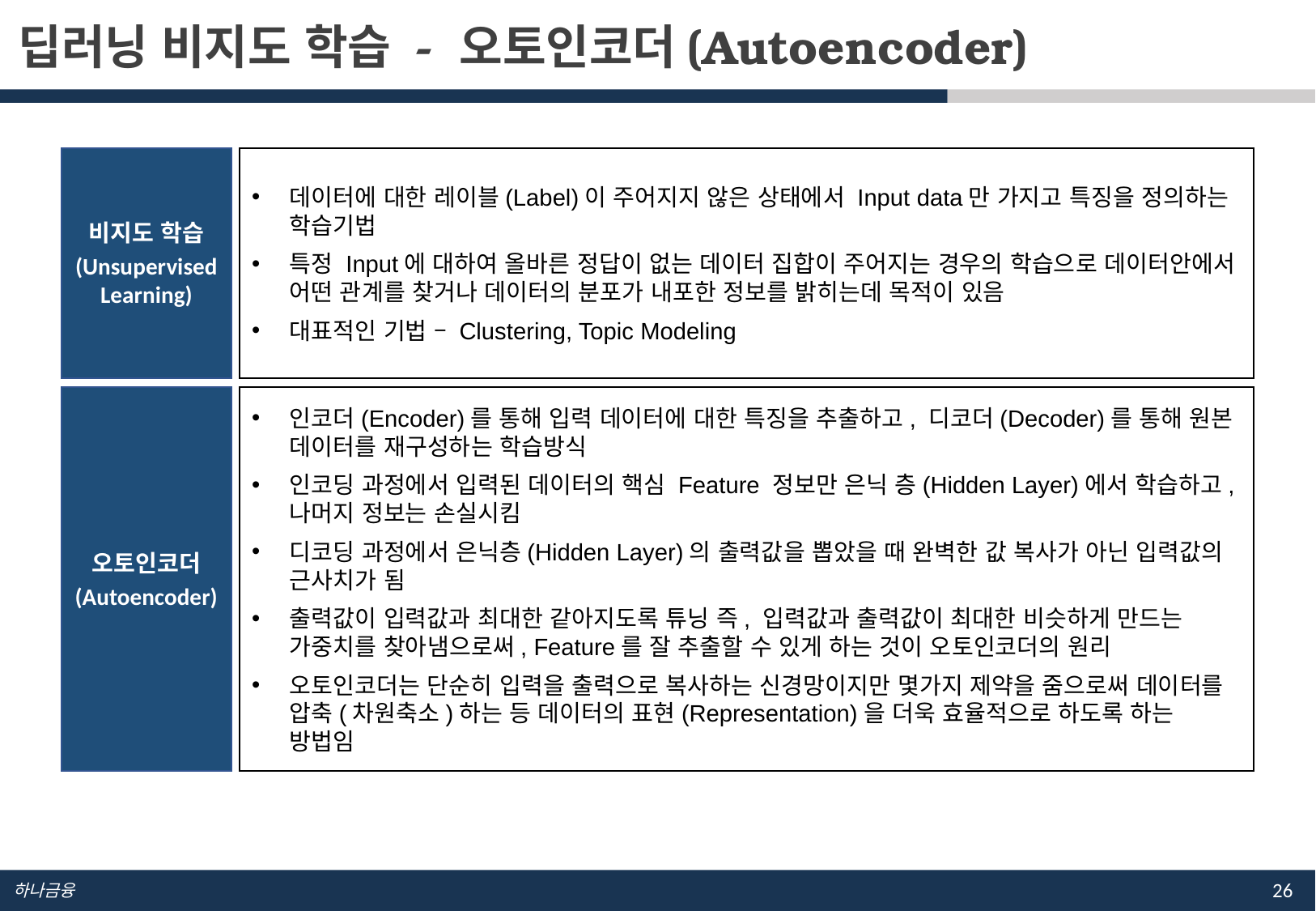

딥러닝 비지도 학습 - 오토인코더(Autoencoder)
비지도 학습
(Unsupervised Learning)
데이터에 대한 레이블(Label)이 주어지지 않은 상태에서 Input data만 가지고 특징을 정의하는 학습기법
특정 Input에 대하여 올바른 정답이 없는 데이터 집합이 주어지는 경우의 학습으로 데이터안에서 어떤 관계를 찾거나 데이터의 분포가 내포한 정보를 밝히는데 목적이 있음
대표적인 기법 – Clustering, Topic Modeling
오토인코더
(Autoencoder)
인코더(Encoder)를 통해 입력 데이터에 대한 특징을 추출하고, 디코더(Decoder)를 통해 원본 데이터를 재구성하는 학습방식
인코딩 과정에서 입력된 데이터의 핵심 Feature 정보만 은닉 층(Hidden Layer)에서 학습하고, 나머지 정보는 손실시킴
디코딩 과정에서 은닉층(Hidden Layer)의 출력값을 뽑았을 때 완벽한 값 복사가 아닌 입력값의 근사치가 됨
출력값이 입력값과 최대한 같아지도록 튜닝 즉, 입력값과 출력값이 최대한 비슷하게 만드는 가중치를 찾아냄으로써, Feature를 잘 추출할 수 있게 하는 것이 오토인코더의 원리
오토인코더는 단순히 입력을 출력으로 복사하는 신경망이지만 몇가지 제약을 줌으로써 데이터를 압축(차원축소)하는 등 데이터의 표현(Representation)을 더욱 효율적으로 하도록 하는 방법임